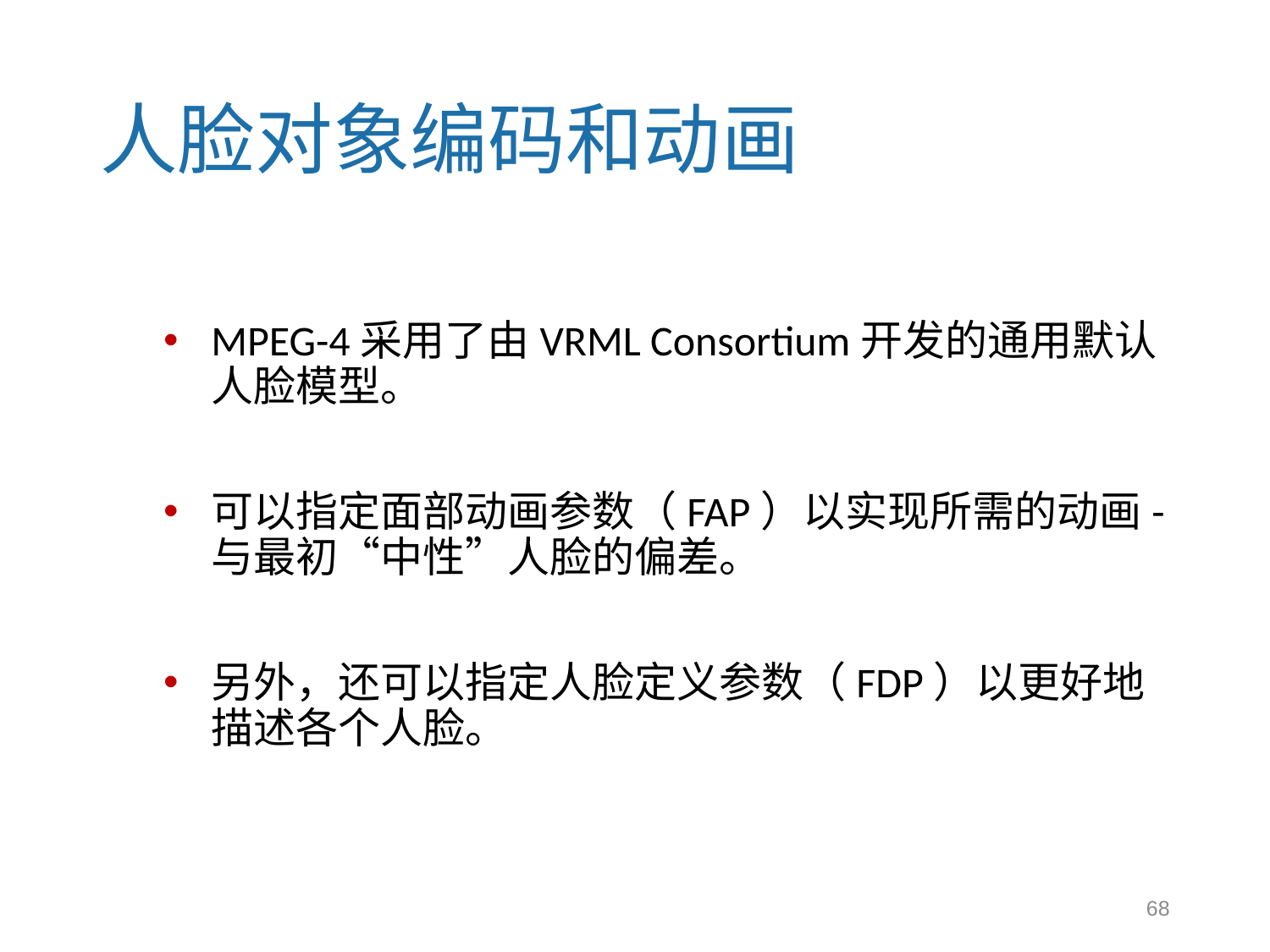

# 人脸对象编码和动画

MPEG-4采用了由VRML Consortium开发的通用默认人脸模型。

可以指定面部动画参数（FAP）以实现所需的动画-与最初“中性”人脸的偏差。

另外，还可以指定人脸定义参数（FDP）以更好地描述各个人脸。
68